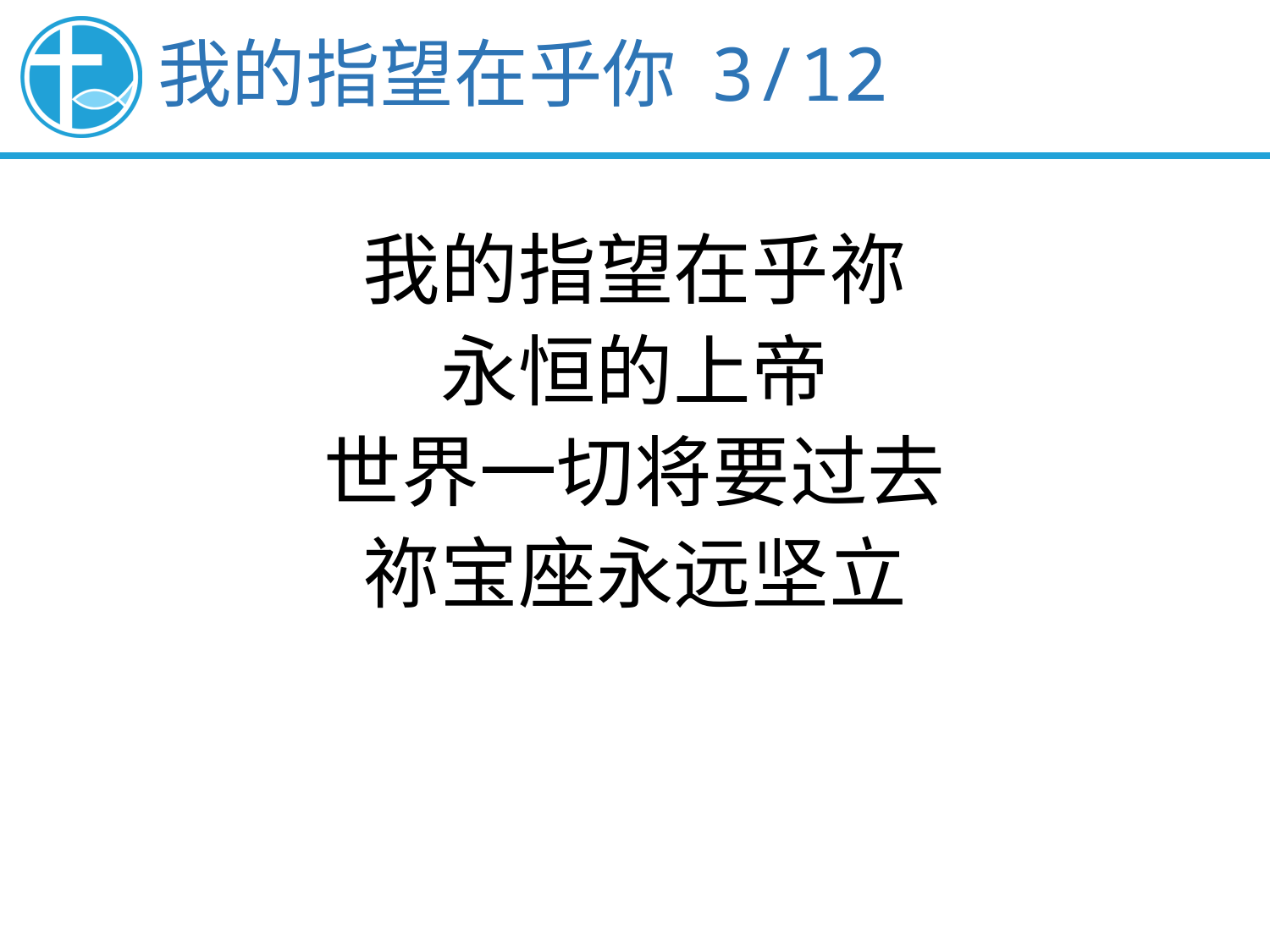

我的指望在乎你 3/12
我的指望在乎祢
永恒的上帝
世界一切将要过去
祢宝座永远坚立